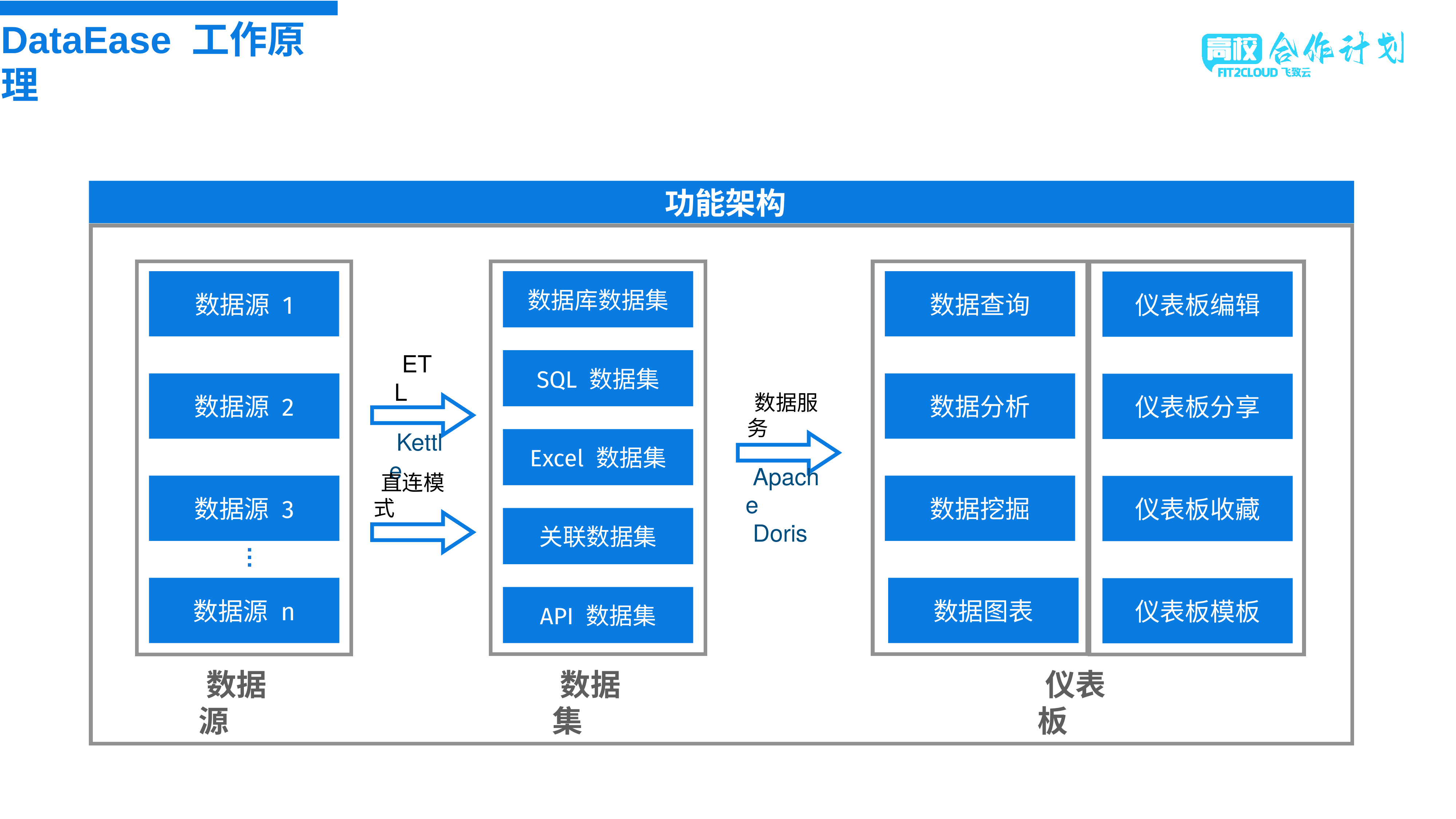

DataEase 工作原理
功能架构

数据源 1
数据库数据集
数据查询
仪表板编辑
SQL 数据集
ETL
数据源 2
数据分析
仪表板分享

数据服务
Excel 数据集

Kettle
Apache
Doris
数据源 3
数据挖掘
仪表板收藏
直连模式
关联数据集

…
数据源 n
数据图表
仪表板模板
API 数据集
数据源
数据集
仪表板